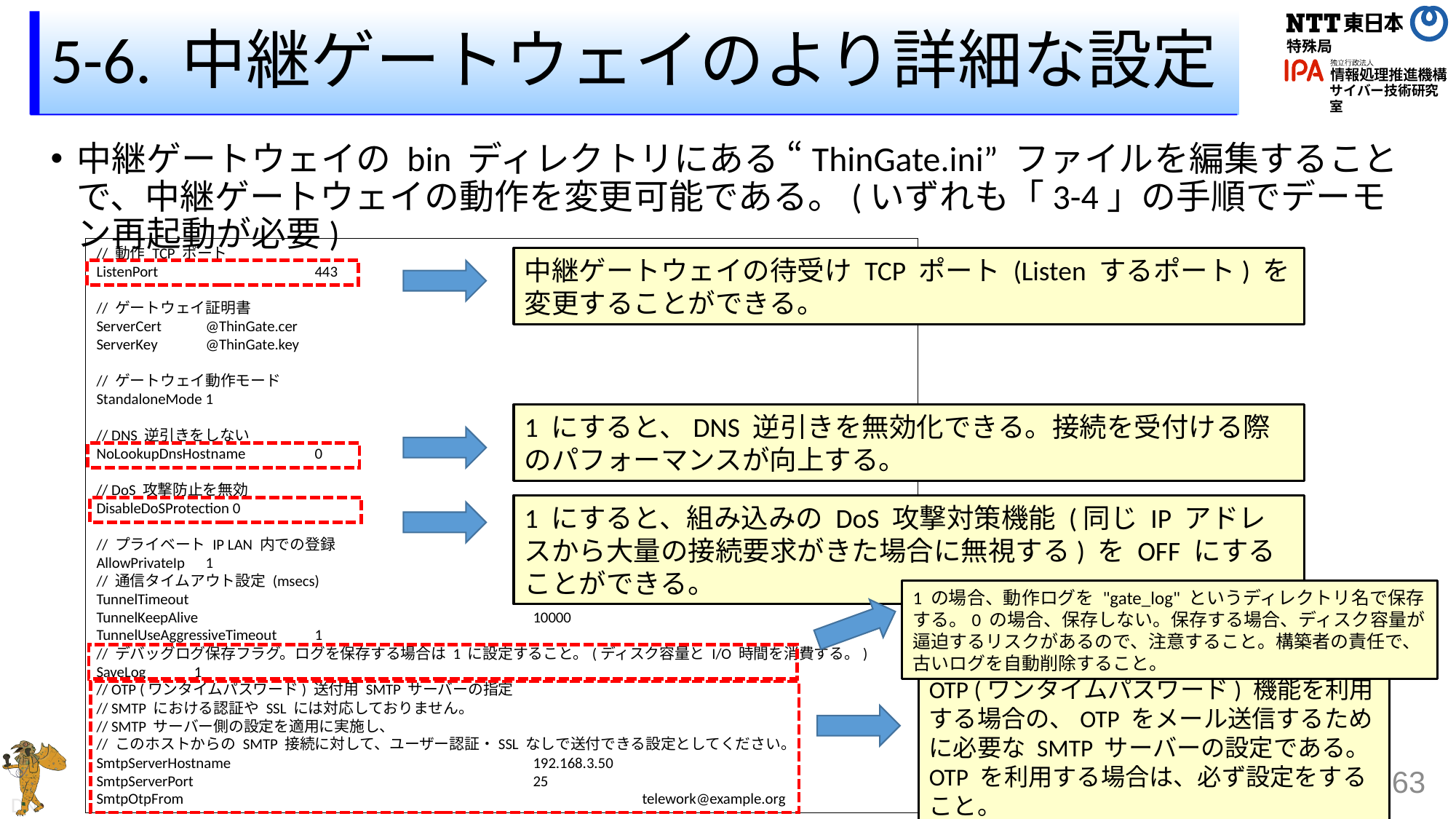

# 5-6. 中継ゲートウェイのより詳細な設定
中継ゲートウェイの bin ディレクトリにある “ThinGate.ini” ファイルを編集することで、中継ゲートウェイの動作を変更可能である。(いずれも「3-4」の手順でデーモン再起動が必要)
// 動作 TCP ポート
ListenPort 		443

// ゲートウェイ証明書
ServerCert	@ThinGate.cer
ServerKey	@ThinGate.key

// ゲートウェイ動作モード
StandaloneMode	1

// DNS 逆引きをしない
NoLookupDnsHostname	0

// DoS 攻撃防止を無効
DisableDoSProtection 0

// プライベート IP LAN 内での登録
AllowPrivateIp	1
// 通信タイムアウト設定 (msecs)
TunnelTimeout				30000
TunnelKeepAlive				10000
TunnelUseAggressiveTimeout	1
// デバッグログ保存フラグ。ログを保存する場合は 1 に設定すること。(ディスク容量と I/O 時間を消費する。)
SaveLog              1
// OTP (ワンタイムパスワード) 送付用 SMTP サーバーの指定
// SMTP における認証や SSL には対応しておりません。
// SMTP サーバー側の設定を適用に実施し、
// このホストからの SMTP 接続に対して、ユーザー認証・SSL なしで送付できる設定としてください。
SmtpServerHostname			192.168.3.50
SmtpServerPort				25
SmtpOtpFrom					telework@example.org
中継ゲートウェイの待受け TCP ポート (Listen するポート) を変更することができる。

1 にすると、DNS 逆引きを無効化できる。接続を受付ける際のパフォーマンスが向上する。

1 にすると、組み込みの DoS 攻撃対策機能 (同じ IP アドレスから大量の接続要求がきた場合に無視する) を OFF にすることができる。

1 の場合、動作ログを "gate_log" というディレクトリ名で保存する。0 の場合、保存しない。保存する場合、ディスク容量が逼迫するリスクがあるので、注意すること。構築者の責任で、古いログを自動削除すること。

OTP (ワンタイムパスワード) 機能を利用する場合の、OTP をメール送信するために必要な SMTP サーバーの設定である。OTP を利用する場合は、必ず設定をすること。

63